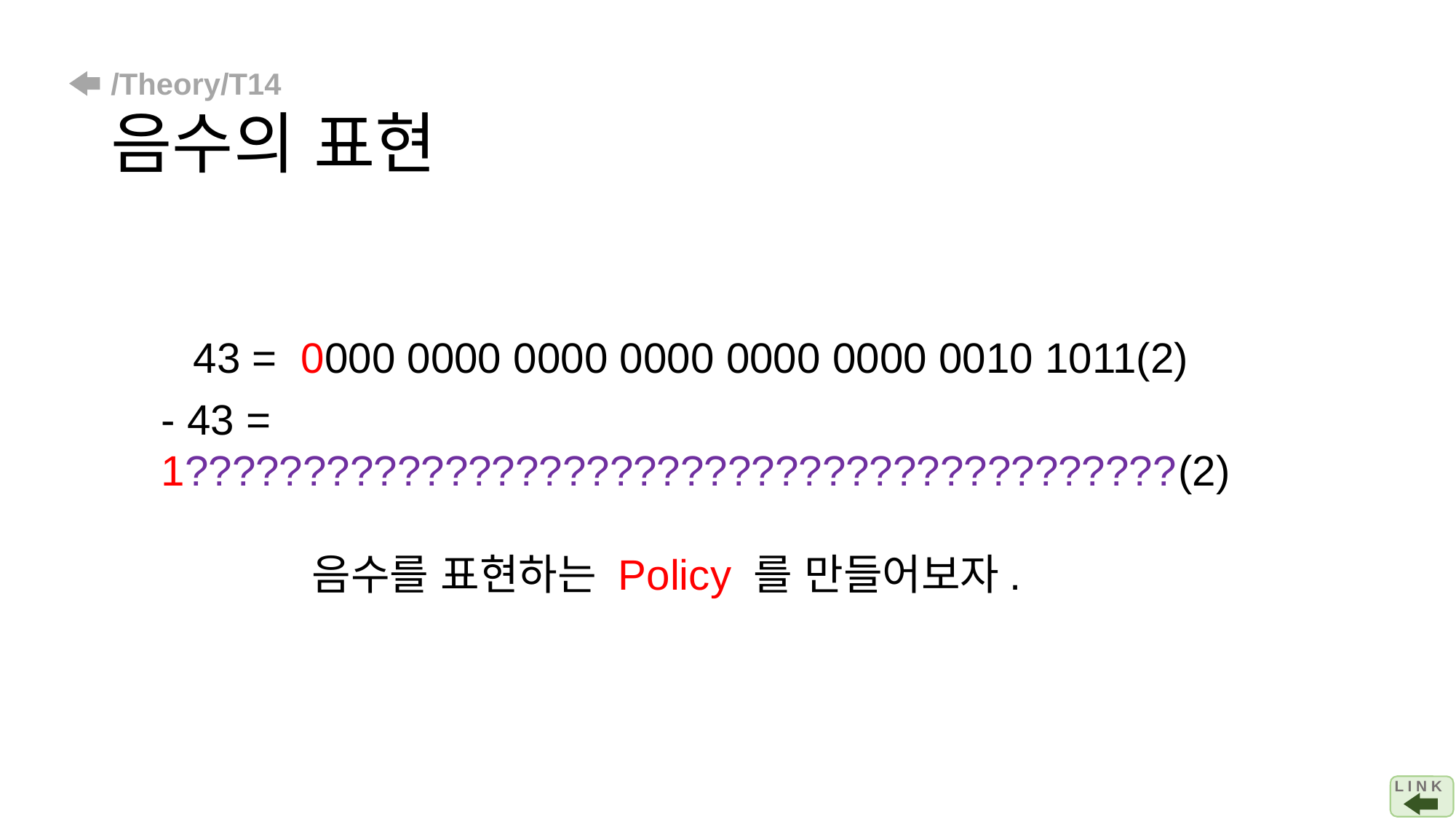

# /Theory/T14 음수의 표현

43 =                                                          (2)
43 =  0000 0000 0000 0000 0000 0000 0010 1011(2)
- 43 =  1??????????????????????????????????????????(2)
음수를 표현하는 Policy 를 만들어보자.
L I N K